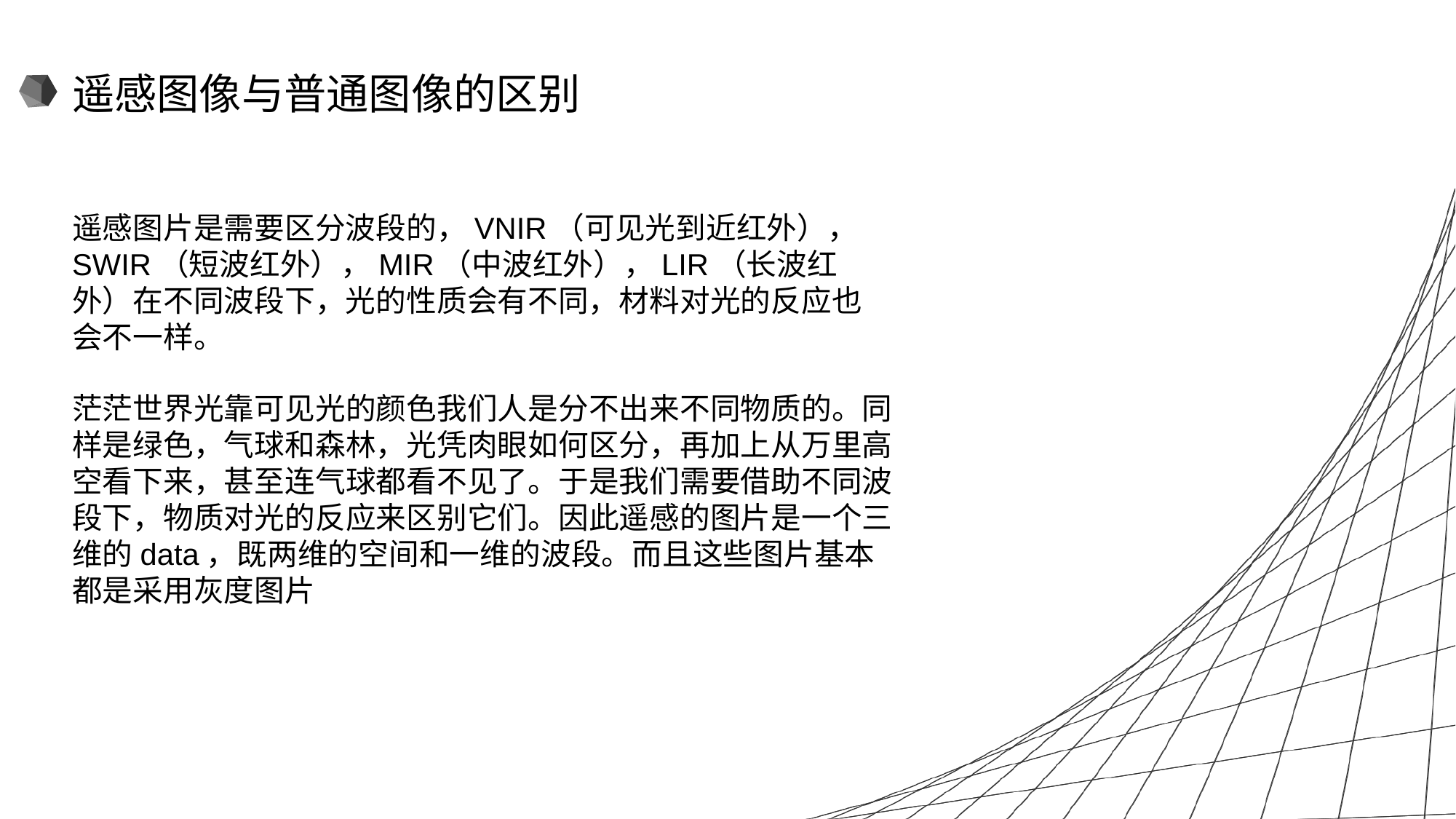

遥感图像与普通图像的区别
遥感图片是需要区分波段的，VNIR（可见光到近红外），SWIR（短波红外），MIR（中波红外），LIR（长波红外）在不同波段下，光的性质会有不同，材料对光的反应也会不一样。

茫茫世界光靠可见光的颜色我们人是分不出来不同物质的。同样是绿色，气球和森林，光凭肉眼如何区分，再加上从万里高空看下来，甚至连气球都看不见了。于是我们需要借助不同波段下，物质对光的反应来区别它们。因此遥感的图片是一个三维的data，既两维的空间和一维的波段。而且这些图片基本都是采用灰度图片